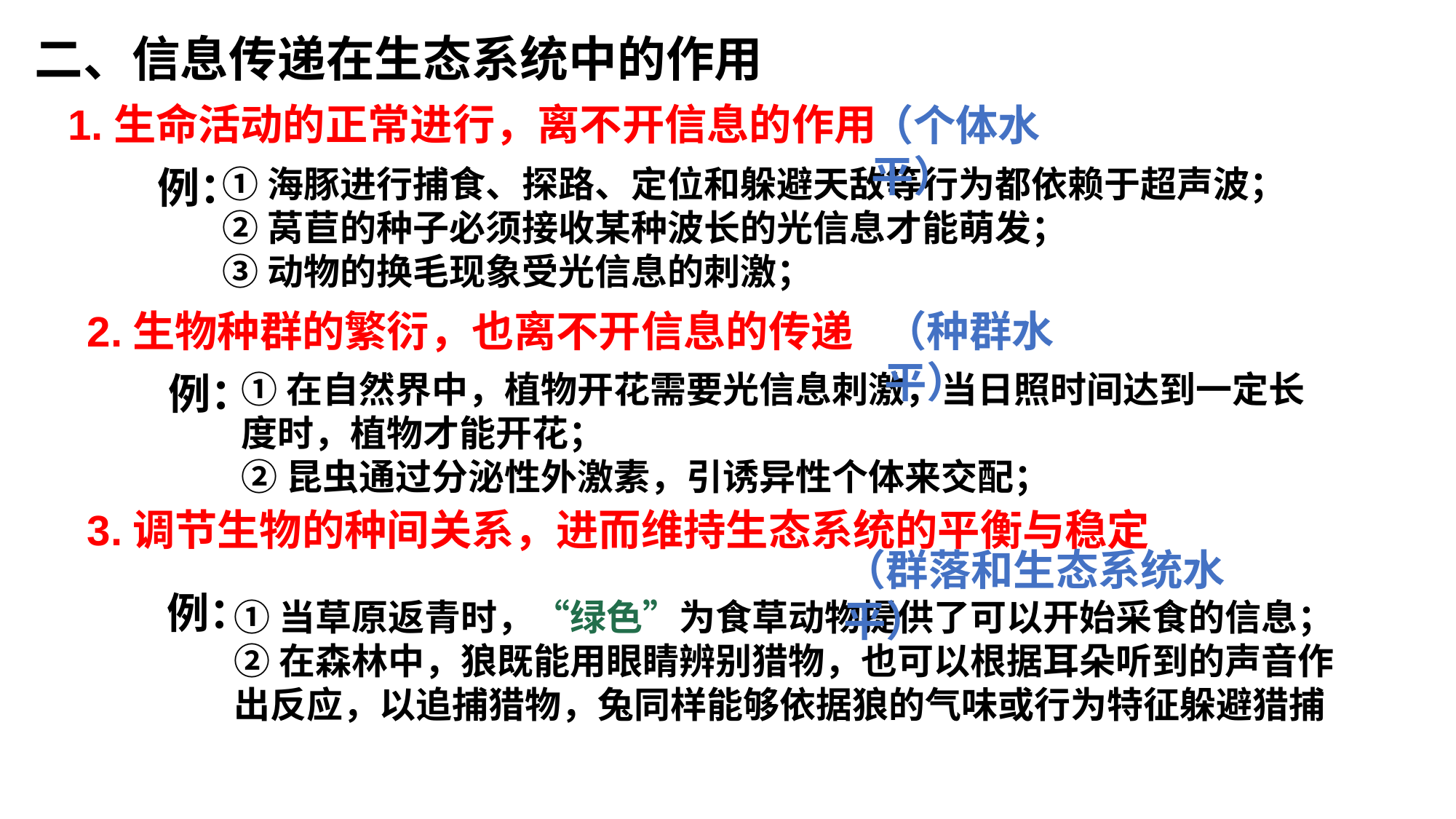

二、信息传递在生态系统中的作用
1.生命活动的正常进行，离不开信息的作用
（个体水平）
例：
①海豚进行捕食、探路、定位和躲避天敌等行为都依赖于超声波；
②莴苣的种子必须接收某种波长的光信息才能萌发；
③动物的换毛现象受光信息的刺激；
2.生物种群的繁衍，也离不开信息的传递
（种群水平）
例：
①在自然界中，植物开花需要光信息刺激，当日照时间达到一定长度时，植物才能开花；
②昆虫通过分泌性外激素，引诱异性个体来交配；
3.调节生物的种间关系，进而维持生态系统的平衡与稳定
（群落和生态系统水平）
例：
①当草原返青时，“绿色”为食草动物提供了可以开始采食的信息；
②在森林中，狼既能用眼睛辨别猎物，也可以根据耳朵听到的声音作出反应，以追捕猎物，兔同样能够依据狼的气味或行为特征躲避猎捕